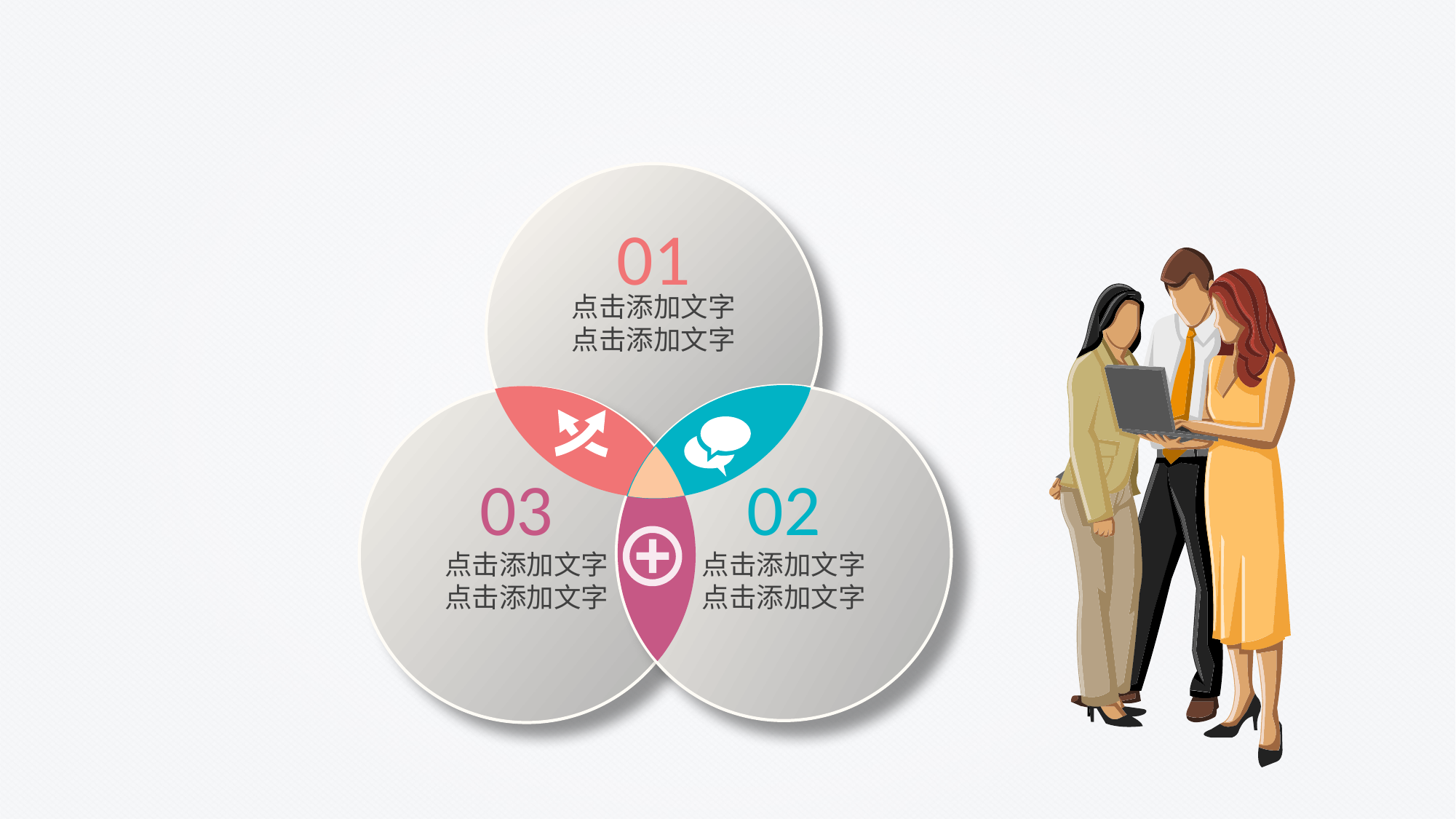

01

点击添加文字
点击添加文字

03
02

点击添加文字
点击添加文字
点击添加文字
点击添加文字